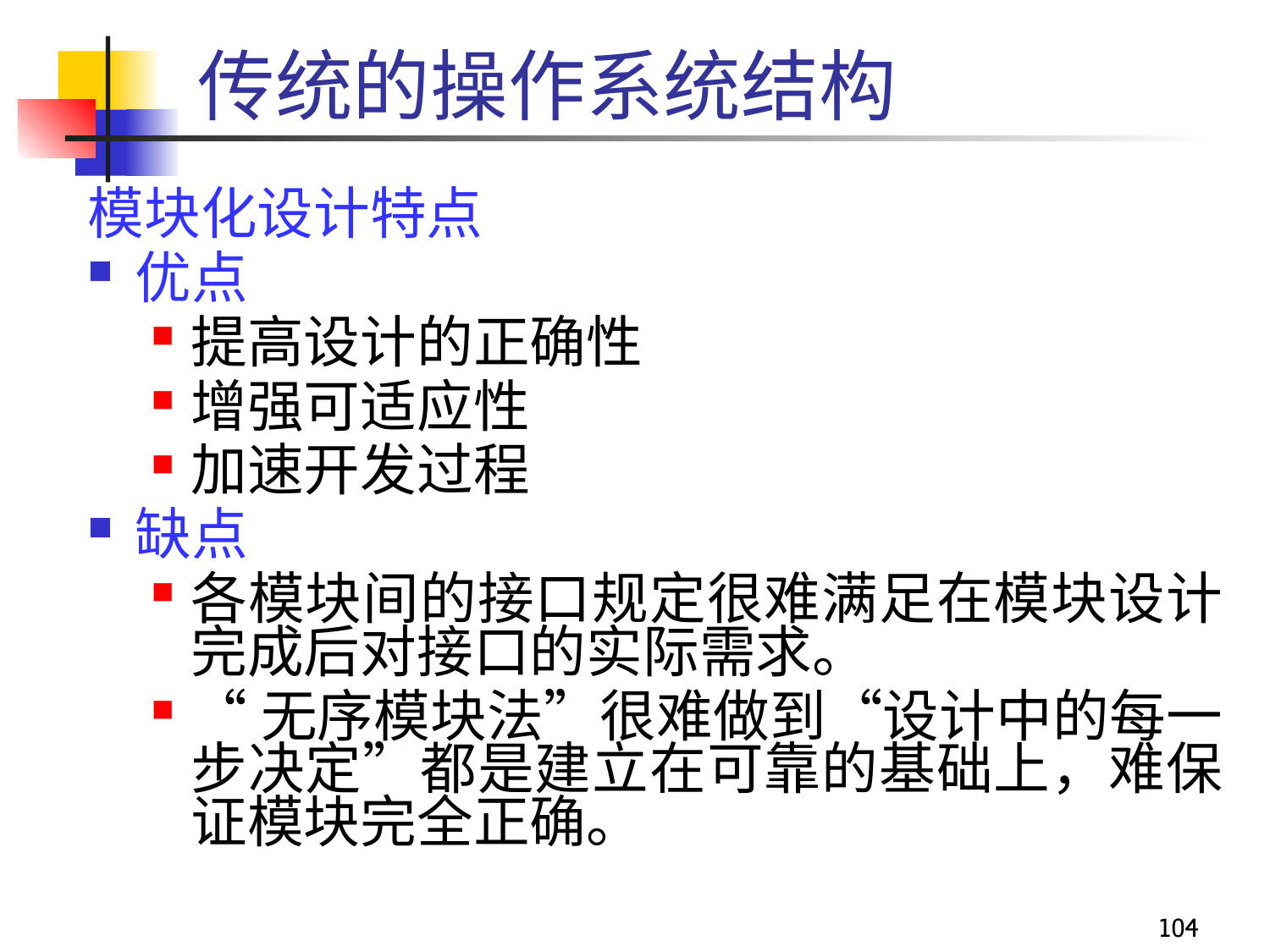

# 传统的操作系统结构
模块化设计特点
优点
提高设计的正确性
增强可适应性
加速开发过程
缺点
各模块间的接口规定很难满足在模块设计完成后对接口的实际需求。
“无序模块法”很难做到“设计中的每一步决定”都是建立在可靠的基础上，难保证模块完全正确。
104